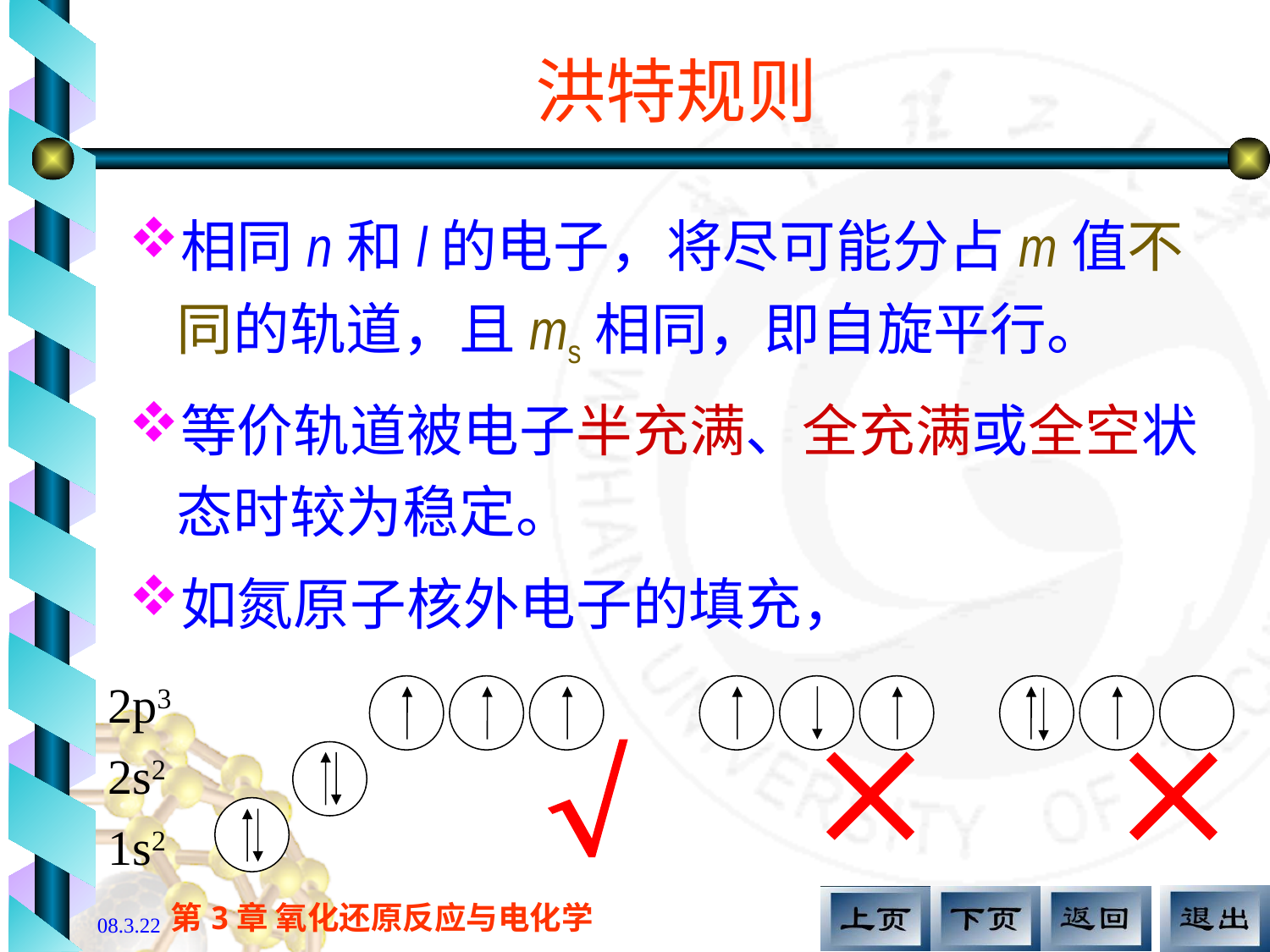

# 洪特规则
相同n和l的电子，将尽可能分占m值不同的轨道，且ms相同，即自旋平行。
等价轨道被电子半充满、全充满或全空状态时较为稳定。
如氮原子核外电子的填充，
2p3
2s2
1s2

×
×
√